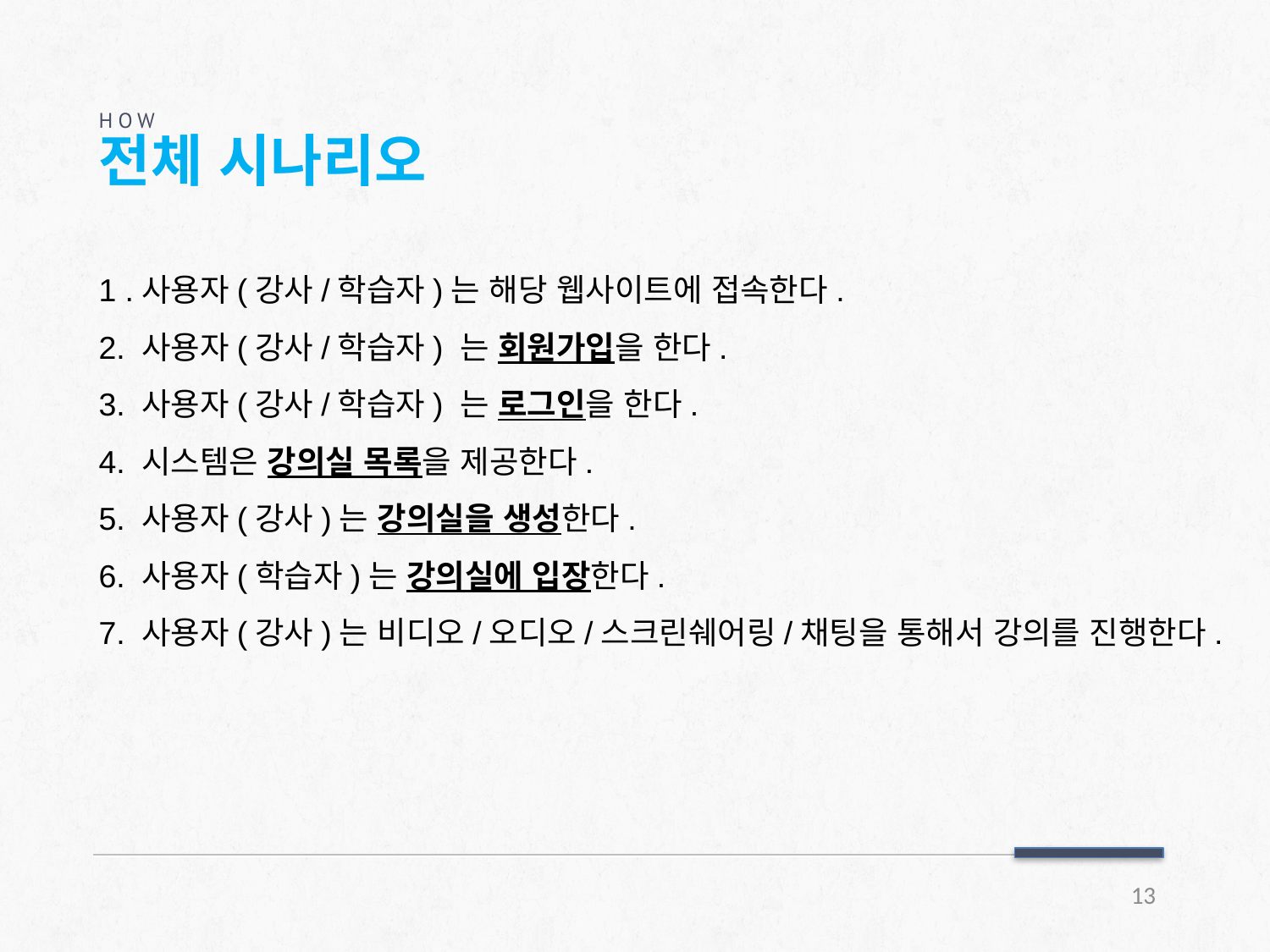

HOW
전체 시나리오
1 .사용자(강사/학습자)는 해당 웹사이트에 접속한다.
2. 사용자(강사/학습자) 는 회원가입을 한다.
3. 사용자(강사/학습자) 는 로그인을 한다.
4. 시스템은 강의실 목록을 제공한다.
5. 사용자(강사)는 강의실을 생성한다.
6. 사용자(학습자)는 강의실에 입장한다.
7. 사용자(강사)는 비디오/오디오/스크린쉐어링/채팅을 통해서 강의를 진행한다.

13